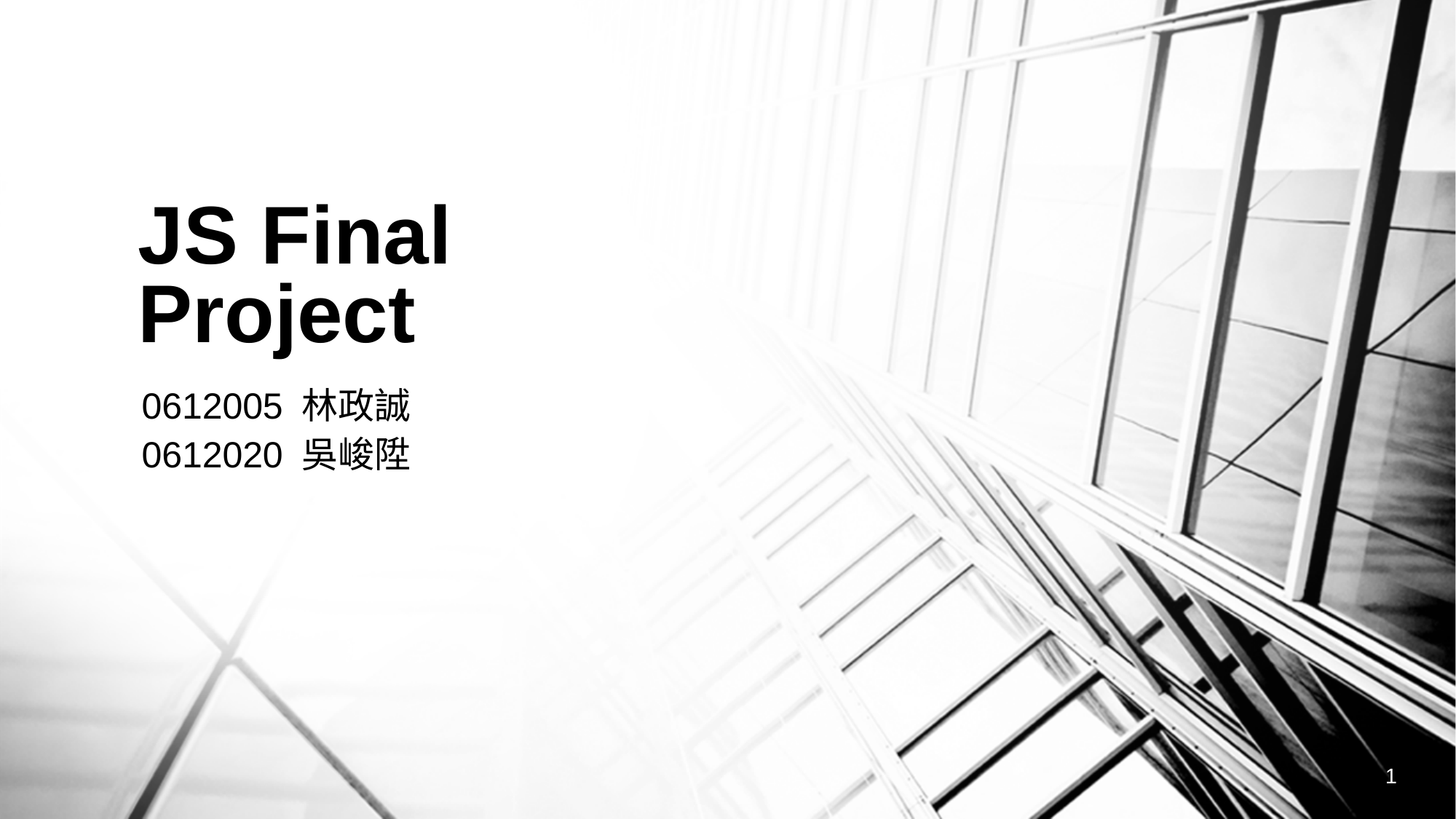

# JS Final Project
0612005 林政誠
0612020 吳峻陞
1